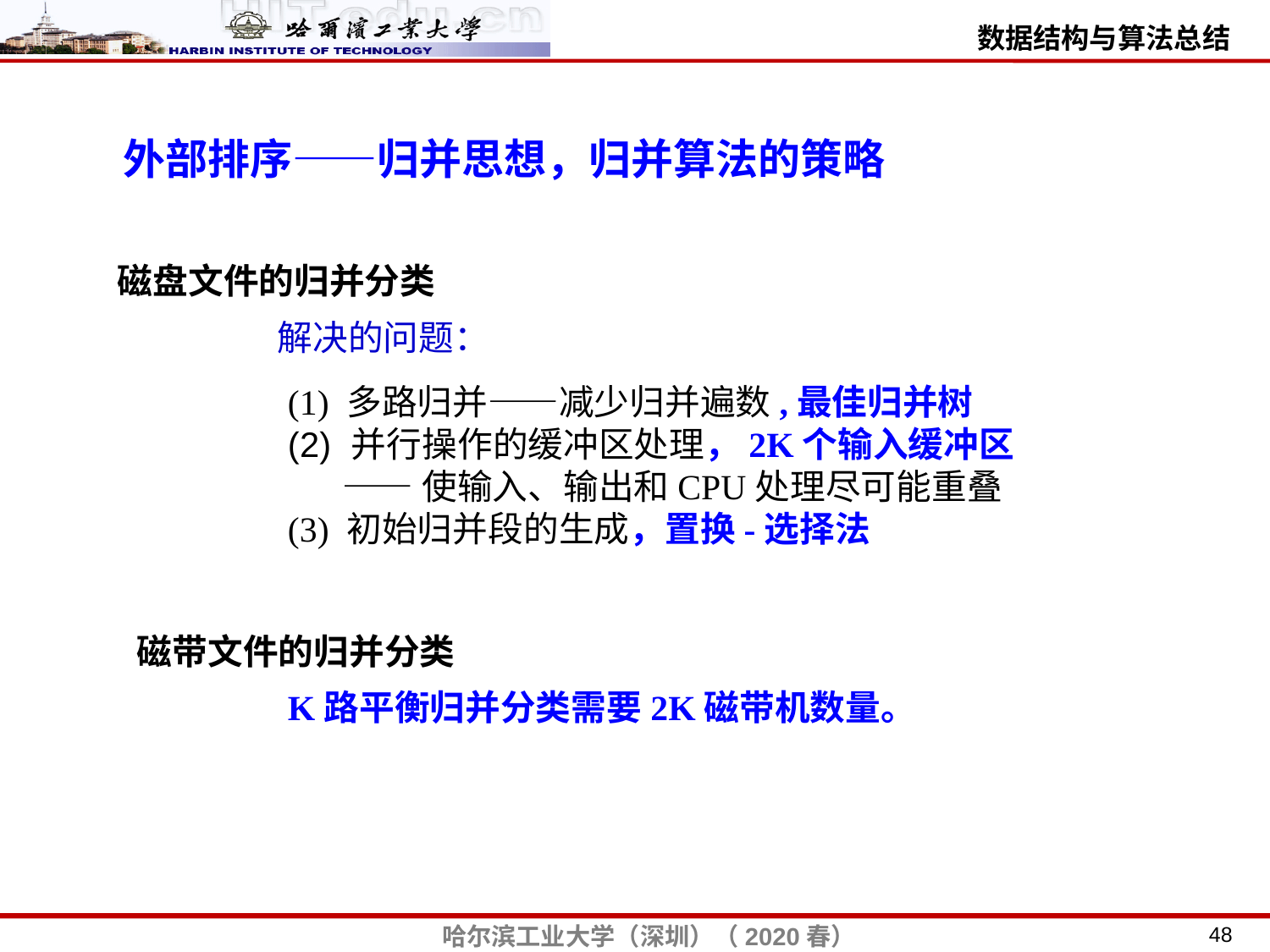

外部排序——归并思想，归并算法的策略
磁盘文件的归并分类
解决的问题：
(1) 多路归并——减少归并遍数,最佳归并树
并行操作的缓冲区处理，2K个输入缓冲区
       ——使输入、输出和CPU处理尽可能重叠
(3) 初始归并段的生成，置换-选择法
磁带文件的归并分类
K路平衡归并分类需要2K磁带机数量。